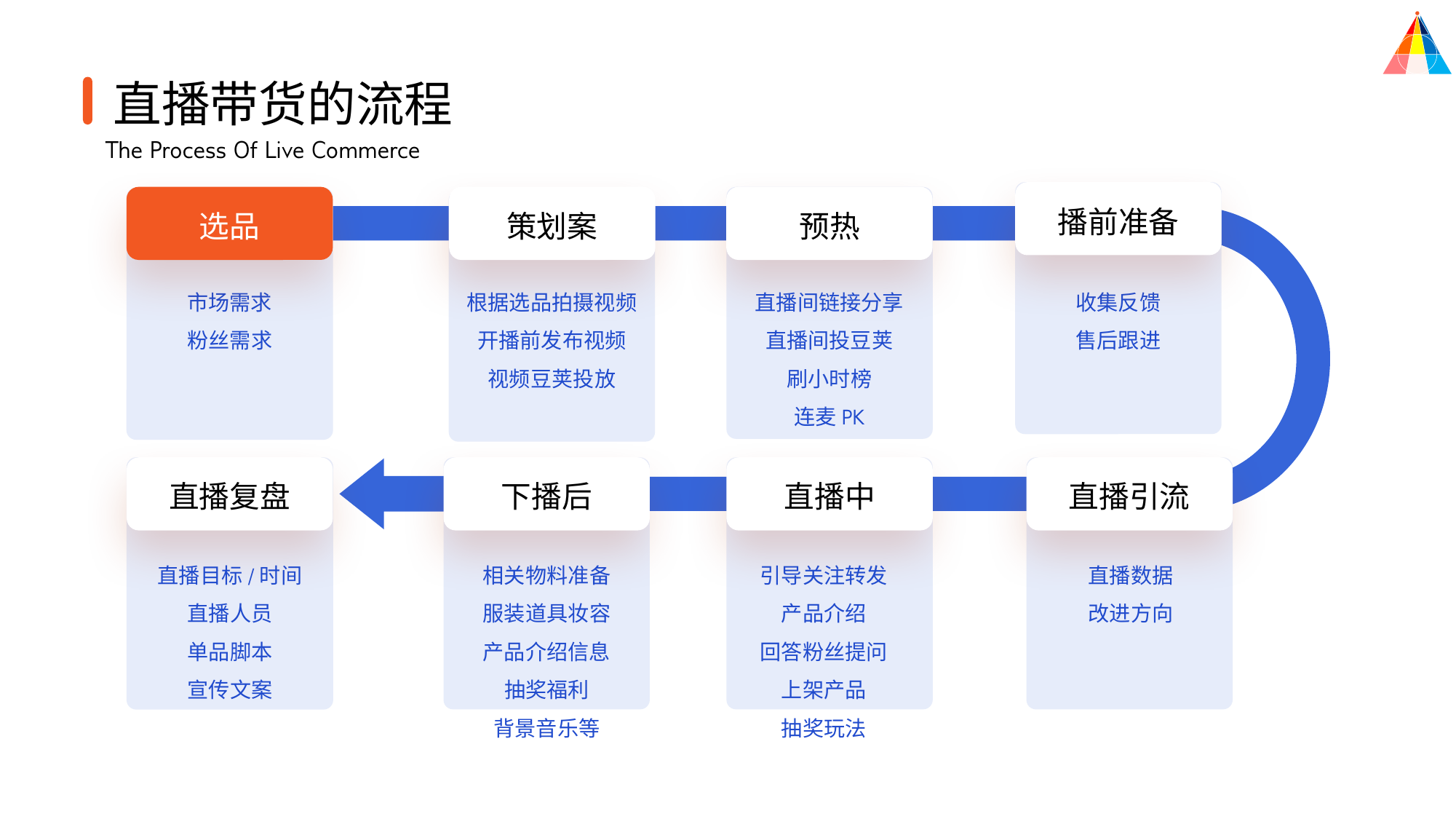

直播带货的流程

The Process Of Live Commerce

播前准备
选品
策划案
预热

市场需求
粉丝需求
根据选品拍摄视频
开播前发布视频
视频豆荚投放
直播间链接分享
直播间投豆荚
刷小时榜
连麦PK
收集反馈
售后跟进

直播复盘
下播后
直播中
直播引流

直播目标/时间
直播人员
单品脚本
宣传文案
相关物料准备
服装道具妆容
产品介绍信息
抽奖福利
背景音乐等
引导关注转发
产品介绍
回答粉丝提问
上架产品
抽奖玩法
直播数据
改进方向